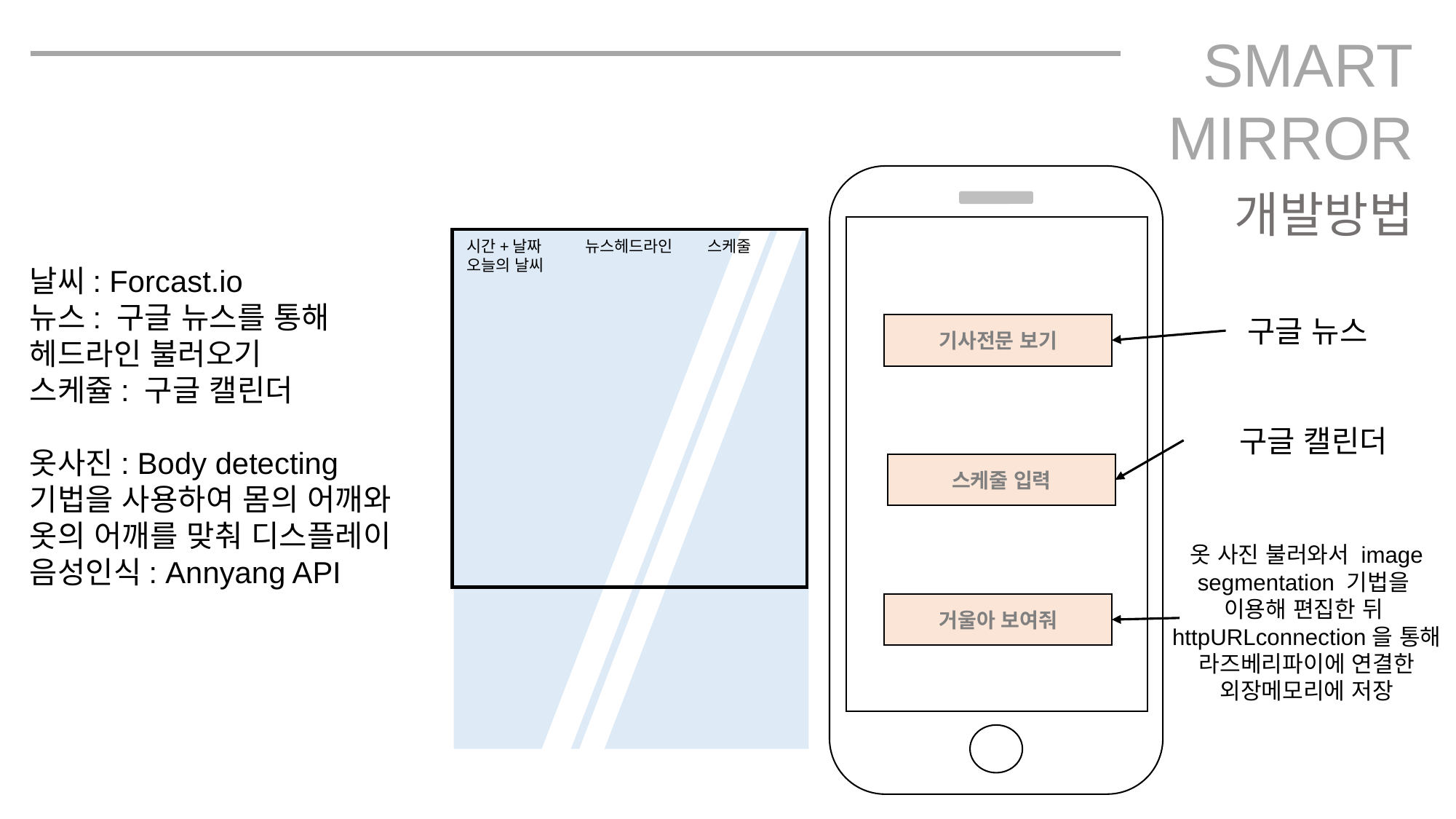

SMART
MIRROR

기사전문 보기
스케줄 입력
거울아 보여줘
개발방법

시간+날짜          뉴스헤드라인        스케줄
오늘의 날씨

날씨: Forcast.io
뉴스: 구글 뉴스를 통해 헤드라인 불러오기
스케쥴: 구글 캘린더

옷사진: Body detecting 기법을 사용하여 몸의 어깨와 옷의 어깨를 맞춰 디스플레이
음성인식: Annyang API

구글 뉴스
구글 캘린더
옷 사진 불러와서 image segmentation 기법을  이용해 편집한 뒤
httpURLconnection을 통해 라즈베리파이에 연결한 외장메모리에 저장